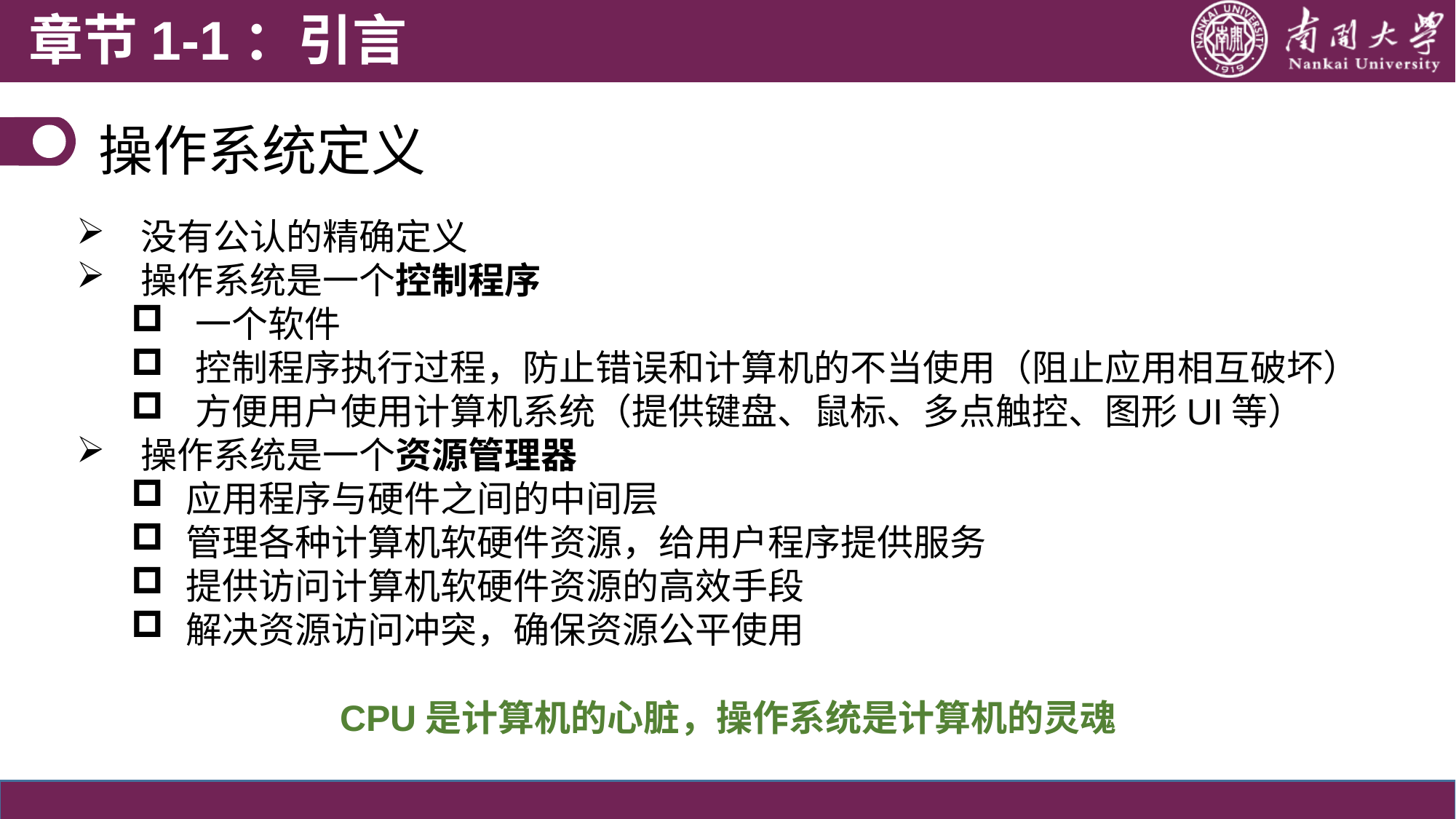

章节1-1：引言
# 操作系统定义

没有公认的精确定义
操作系统是一个控制程序
一个软件
控制程序执行过程，防止错误和计算机的不当使用（阻止应用相互破坏）
方便用户使用计算机系统（提供键盘、鼠标、多点触控、图形UI等）
操作系统是一个资源管理器
应用程序与硬件之间的中间层
管理各种计算机软硬件资源，给用户程序提供服务
提供访问计算机软硬件资源的高效手段
解决资源访问冲突，确保资源公平使用
CPU是计算机的心脏，操作系统是计算机的灵魂